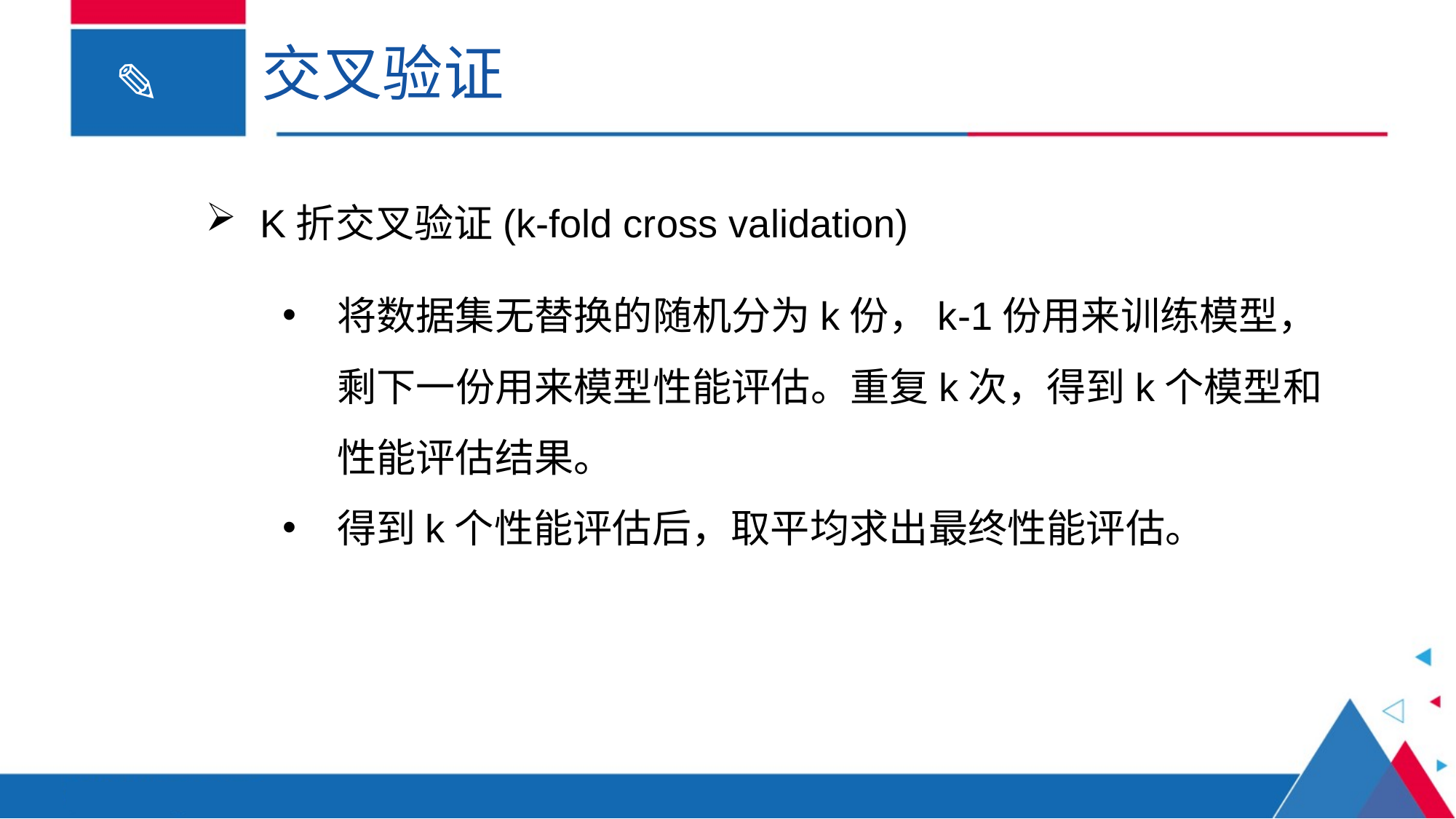

# 交叉验证
K折交叉验证(k-fold cross validation)
将数据集无替换的随机分为k份，k-1份用来训练模型，剩下一份用来模型性能评估。重复k次，得到k个模型和性能评估结果。
得到k个性能评估后，取平均求出最终性能评估。